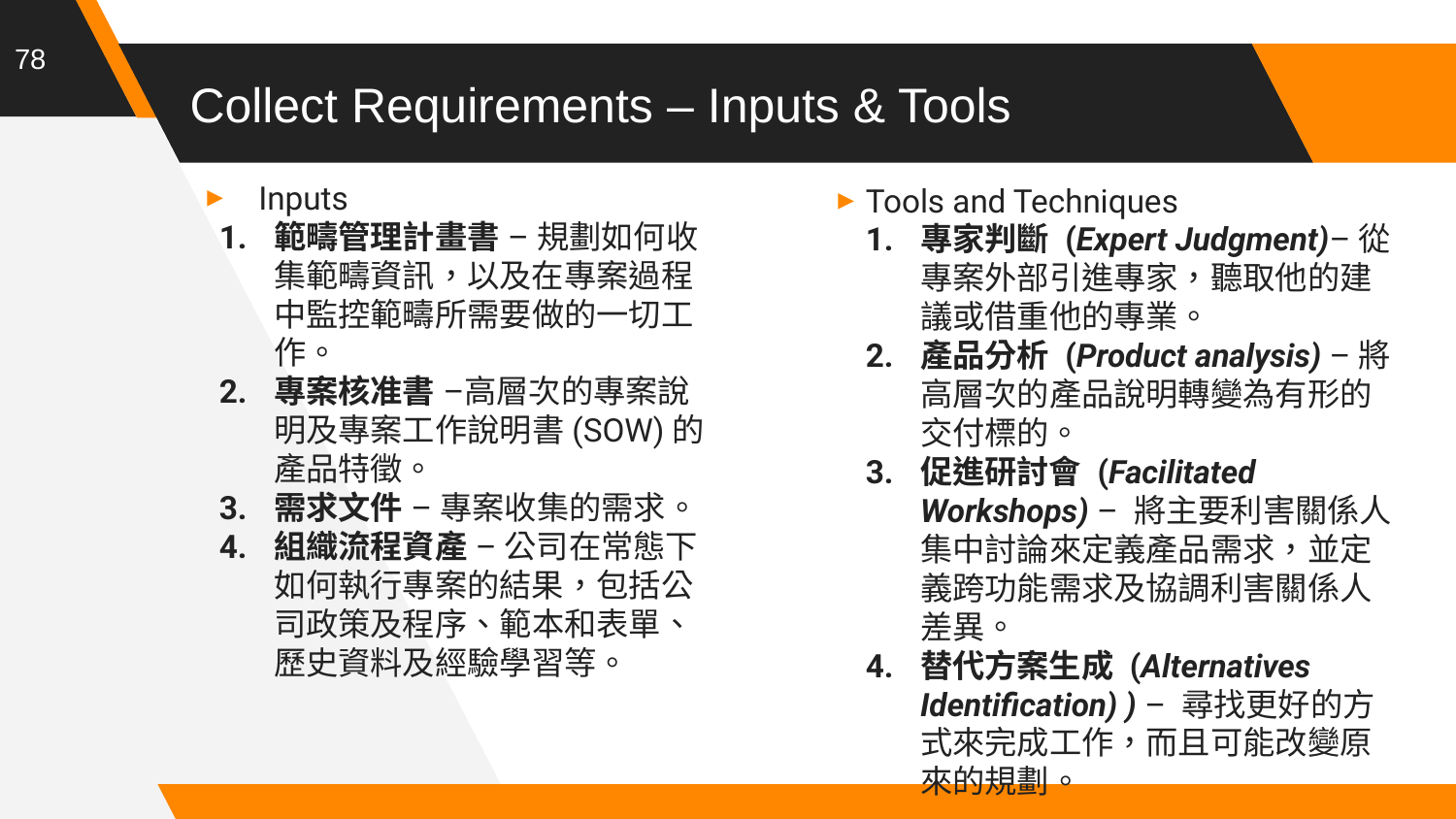

78
# Collect Requirements – Inputs & Tools
Inputs
範疇管理計畫書 – 規劃如何收集範疇資訊，以及在專案過程中監控範疇所需要做的一切工作。
專案核准書 –高層次的專案說明及專案工作說明書(SOW)的產品特徵。
需求文件 – 專案收集的需求。
組織流程資產 – 公司在常態下如何執行專案的結果，包括公司政策及程序、範本和表單、歷史資料及經驗學習等。

Tools and Techniques
專家判斷 (Expert Judgment)–從專案外部引進專家，聽取他的建議或借重他的專業。
產品分析 (Product analysis) –將高層次的產品說明轉變為有形的交付標的。
促進研討會 (Facilitated Workshops) – 將主要利害關係人集中討論來定義產品需求，並定義跨功能需求及協調利害關係人差異。
替代方案生成 (Alternatives Identification) ) – 尋找更好的方式來完成工作，而且可能改變原來的規劃。